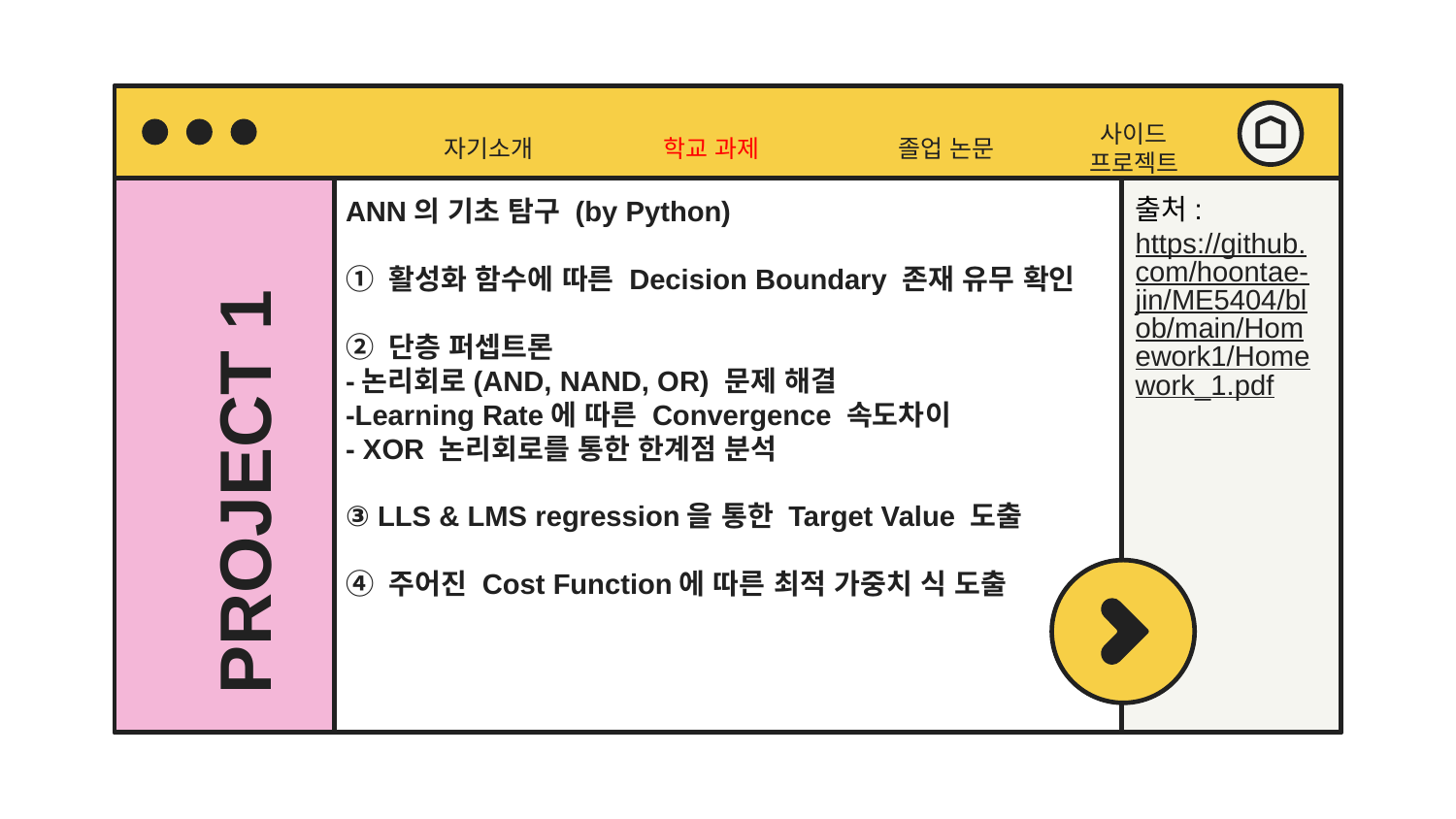

자기소개
사이드 프로젝트
졸업 논문
학교 과제

ANN의 기초 탐구 (by Python)

① 활성화 함수에 따른 Decision Boundary 존재 유무 확인

② 단층 퍼셉트론
-논리회로(AND, NAND, OR) 문제 해결
-Learning Rate에 따른 Convergence 속도차이
- XOR 논리회로를 통한 한계점 분석

③ LLS & LMS regression을 통한 Target Value 도출

④ 주어진 Cost Function에 따른 최적 가중치 식 도출

출처:
https://github.com/hoontae-jin/ME5404/blob/main/Homework1/Homework_1.pdf
# PROJECT 1